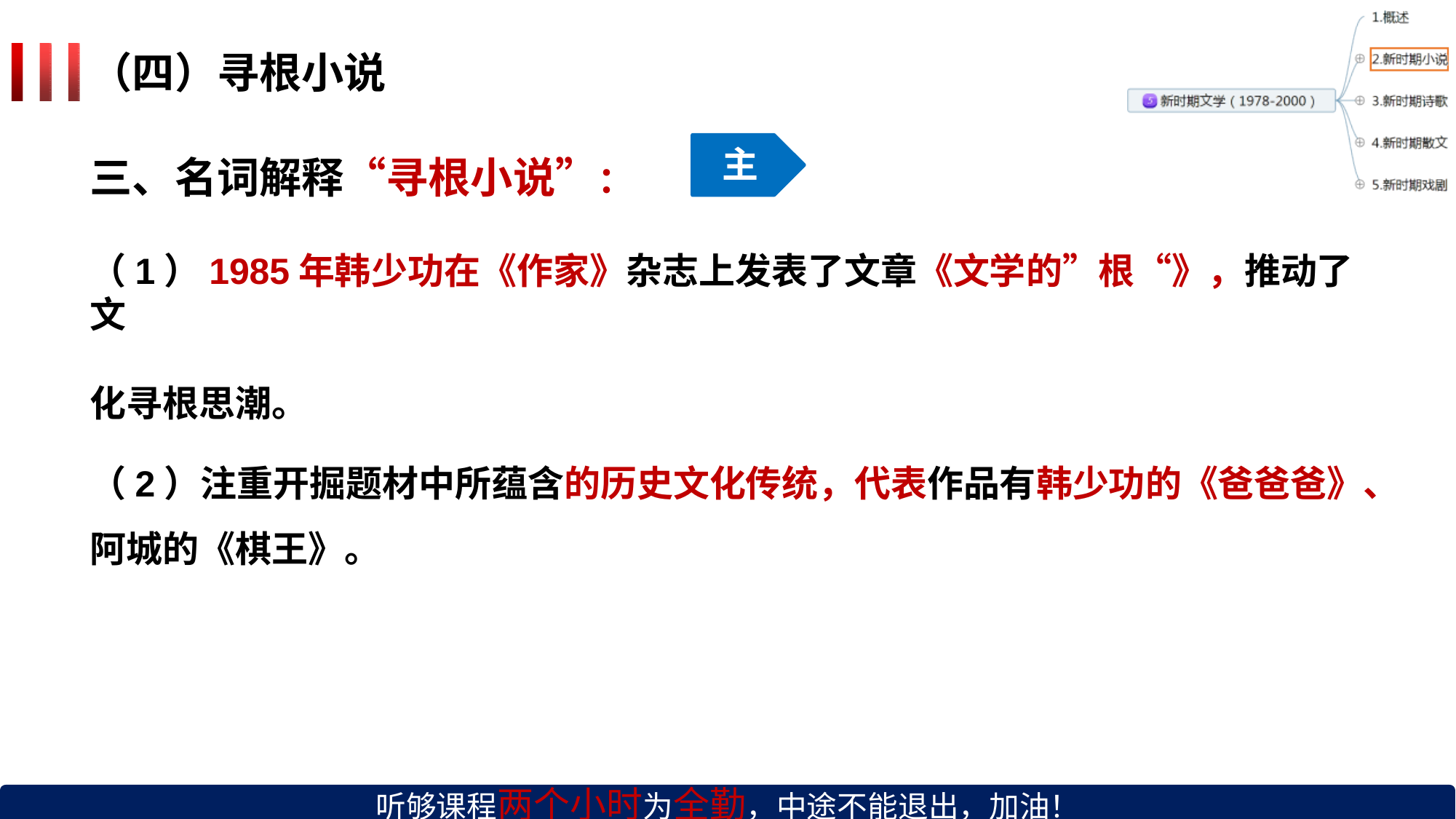

# （四）寻根小说

主
三、名词解释“寻根小说”：
（1）1985年韩少功在《作家》杂志上发表了文章《文学的”根“》，推动了文

化寻根思潮。
（2）注重开掘题材中所蕴含的历史文化传统，代表作品有韩少功的《爸爸爸》、
阿城的《棋王》。

听够课程两个小时为全勤，中途不能退出，加油！